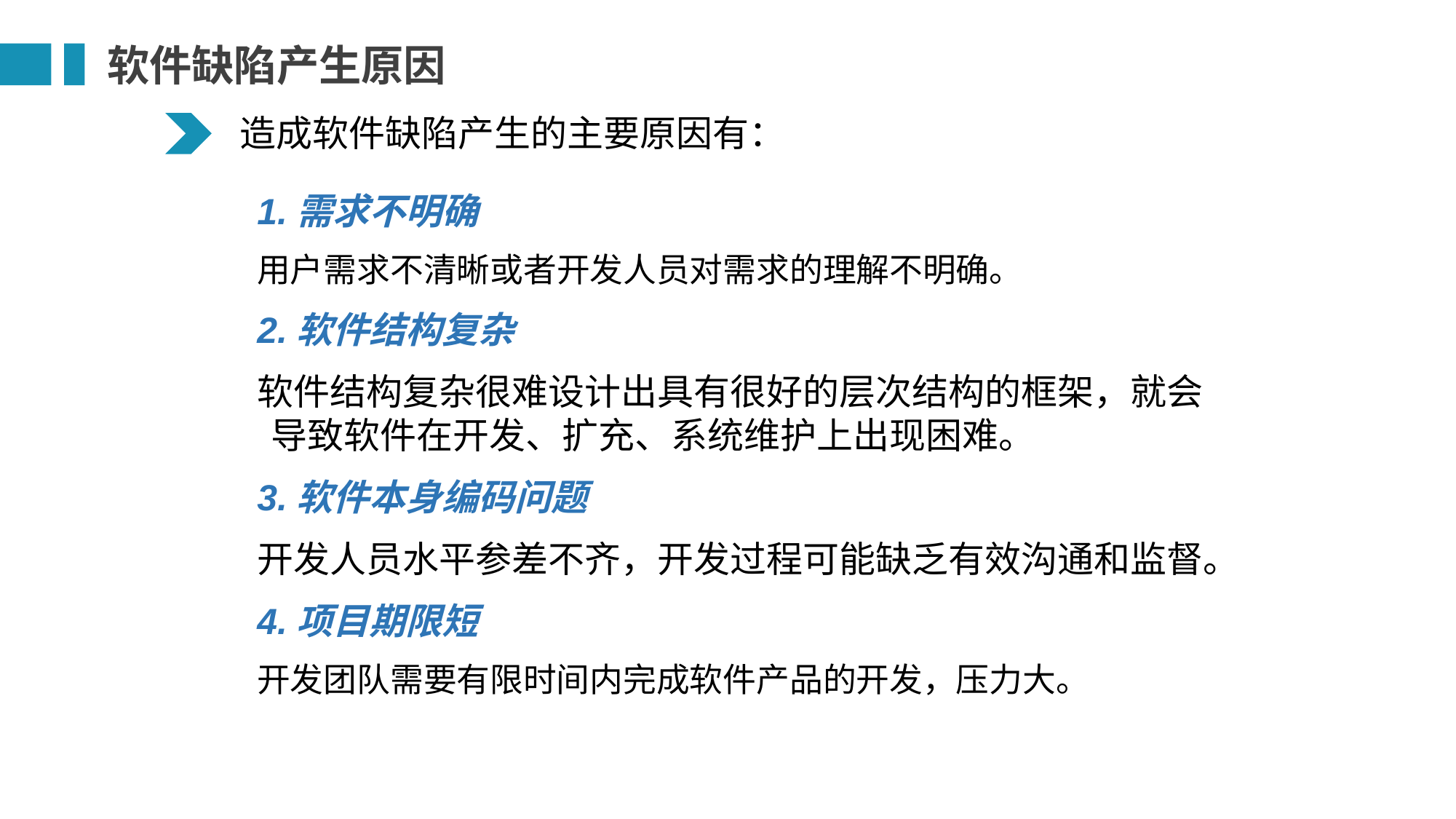

软件缺陷产生原因

造成软件缺陷产生的主要原因有：
1.需求不明确
用户需求不清晰或者开发人员对需求的理解不明确。
2.软件结构复杂
软件结构复杂很难设计出具有很好的层次结构的框架，就会导致软件在开发、扩充、系统维护上出现困难。
3.软件本身编码问题
开发人员水平参差不齐，开发过程可能缺乏有效沟通和监督。
4.项目期限短
开发团队需要有限时间内完成软件产品的开发，压力大。
34